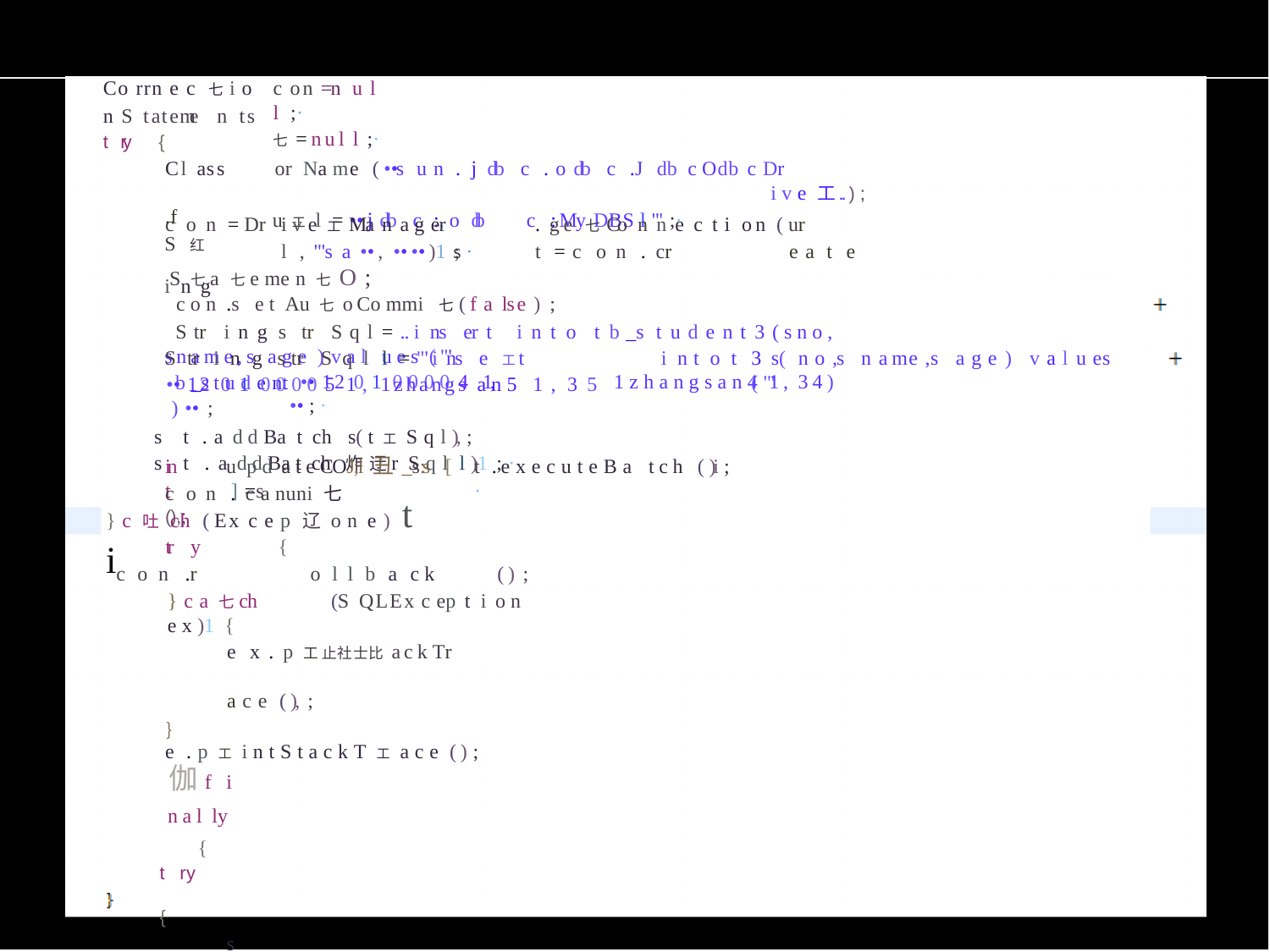

Co rrn e c 七i o n  S t a  t e  me n t s  t     ry                    {
Cl  ass	.f
S   红	i   n   g
c  o n  =n   u  l  l  ;·
七 = n u l  l ;·
or  Na me  ( ••s    u     n      .   j   db        c      .  o    db        c      .J  db  c Odb c Dr	i v e 工 .. ) ;
u  工 l  = •• j  db        c     :, o db	c :  My  DBS l "' ;·
c                            o n = Dr	i v e 工 Ma  n  a g er	.  g e  七 Co    n   n   e  c  t  i   o  n   ( ur	l   ,  "'s  a  •• ,   •• •• )1 ;   ·                                 s	t      = c                                  o n .   cr	e                            a                            t     e                         S 七a 七e me n 七 O ;
c o n .s	e t  Au 七 o Co mmi  七 ( f a  ls	e  )  ;
S tr	i  n  g  s	tr	S  q  l  =  .. i  ns    er	t	i  n  t  o	t  b _s	t  u  d  e  n  t  3  (sno, sname,s age )	val ues ( "'
••  1    2      0     1       0      0      0      0   4       1,	1 zhangsan4 1, 34) •• ; ·
S tr	i     n g s	tr	S q l      l     = "' i  ns     e  工t	i  n t  o  t   b _s	t u d e nt
3 s(	n  o  ,s    n  a me ,s  a g e )	v a l u es	( "'
••  1        2              0           1              0            0             0            0          5              1    ,    1  zhangs an5 1          ,    3            5               )   ••  ;
s	t    .  a    d    d   Ba  t ch   s(	t 工 S q l ), ;
s	t      .   a        d              d        Ba t  ch 炸 迂r	S q l  l )1 ;   ·
u p d  a t e COJ;l 丑 _s:s        [  ] =s
int
t   . executeBa tch ( )i ; ·
c                            o n .    c                          a            nuni 七 (),;
} c 吐 ch  ( Ex c e p 辽 o n	e )  t i
tr           y	{
c o n .r	o l         l        b a c k	( ) ;
} c a 七ch	(S    QLEx c ep	t  i o n	e x )1 {
e x .         p 工 止 社 士 比  a c k Tr	a c e  ( ),  ;
｝
e        .  p     工 i n t S t a c k T 工 a c e  ( ) ;
伽f   i  n a l  ly   {
t  ry	{
st	. c l  os  e  ( )1 ;
c o n	.           c l                             os	e ( )i   ; ·
} c a t ch  ( S  QL Ex c e p t i  o n	e )i   {
e       p. r	i n t S 七 a ck  Tr	a c e  ( )1 ;
｝